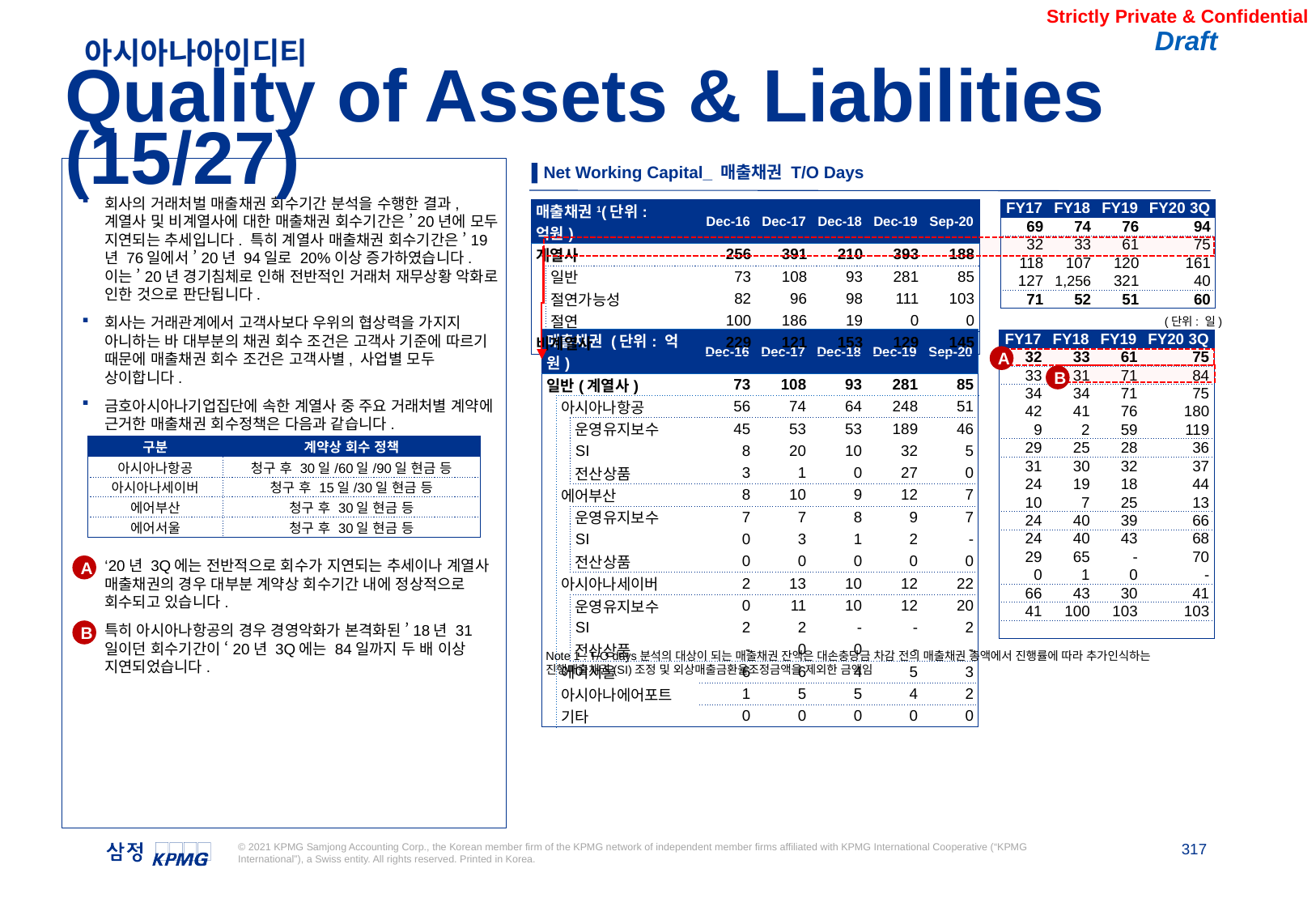

아시아나아이디티
Quality of Assets & Liabilities (15/27)
▌Net Working Capital_ 매출채권 T/O Days

회사의 거래처벌 매출채권 회수기간 분석을 수행한 결과, 계열사 및 비계열사에 대한 매출채권 회수기간은 ’20년에 모두 지연되는 추세입니다. 특히 계열사 매출채권 회수기간은 ’19년 76일에서 ’20년 94일로 20%이상 증가하였습니다. 이는 ’20년 경기침체로 인해 전반적인 거래처 재무상황 악화로 인한 것으로 판단됩니다.
회사는 거래관계에서 고객사보다 우위의 협상력을 가지지 아니하는 바 대부분의 채권 회수 조건은 고객사 기준에 따르기 때문에 매출채권 회수 조건은 고객사별, 사업별 모두 상이합니다.
금호아시아나기업집단에 속한 계열사 중 주요 거래처별 계약에 근거한 매출채권 회수정책은 다음과 같습니다.

‘20년 3Q에는 전반적으로 회수가 지연되는 추세이나 계열사 매출채권의 경우 대부분 계약상 회수기간 내에 정상적으로 회수되고 있습니다.
특히 아시아나항공의 경우 경영악화가 본격화된 ’18년 31일이던 회수기간이 ‘20년 3Q에는 84일까지 두 배 이상 지연되었습니다.

| 매출채권1(단위: 억원) |  |  |  | Dec-16 | Dec-17 | Dec-18 | Dec-19 | Sep-20 |
| --- | --- | --- | --- | --- | --- | --- | --- | --- |
| 계열사 |  |  |  | 256 | 391 | 210 | 393 | 188 |
|  | 일반 |  |  | 73 | 108 | 93 | 281 | 85 |
|  | 절연가능성 |  |  | 82 | 96 | 98 | 111 | 103 |
|  | 절연 |  |  | 100 | 186 | 19 | 0 | 0 |
| 비계열사 |  |  |  | 229 | 121 | 153 | 129 | 145 |
| FY17 | FY18 | FY19 | FY20 3Q |
| --- | --- | --- | --- |
| 69 | 74 | 76 | 94 |
| 32 | 33 | 61 | 75 |
| 118 | 107 | 120 | 161 |
| 127 | 1,256 | 321 | 40 |
| 71 | 52 | 51 | 60 |

(단위: 일)
| 매출채권 (단위: 억원) |  |  | Dec-16 | Dec-17 | Dec-18 | Dec-19 | Sep-20 |
| --- | --- | --- | --- | --- | --- | --- | --- |
| 일반(계열사) |  |  | 73 | 108 | 93 | 281 | 85 |
|  | 아시아나항공 |  | 56 | 74 | 64 | 248 | 51 |
|  |  | 운영유지보수 | 45 | 53 | 53 | 189 | 46 |
|  |  | SI | 8 | 20 | 10 | 32 | 5 |
|  |  | 전산상품 | 3 | 1 | 0 | 27 | 0 |
|  | 에어부산 |  | 8 | 10 | 9 | 12 | 7 |
|  |  | 운영유지보수 | 7 | 7 | 8 | 9 | 7 |
|  |  | SI | 0 | 3 | 1 | 2 | - |
|  |  | 전산상품 | 0 | 0 | 0 | 0 | 0 |
|  | 아시아나세이버 |  | 2 | 13 | 10 | 12 | 22 |
|  |  | 운영유지보수 | 0 | 11 | 10 | 12 | 20 |
|  |  | SI | 2 | 2 | - | - | 2 |
|  |  | 전산상품 | - | 0 | 0 | - | - |
|  | 에어서울 |  | 6 | 6 | 4 | 5 | 3 |
|  | 아시아나에어포트 |  | 1 | 5 | 5 | 4 | 2 |
|  | 기타 |  | 0 | 0 | 0 | 0 | 0 |
| FY17 | FY18 | FY19 | FY20 3Q |
| --- | --- | --- | --- |
| 32 | 33 | 61 | 75 |
| 33 | 31 | 71 | 84 |
| 34 | 34 | 71 | 75 |
| 42 | 41 | 76 | 180 |
| 9 | 2 | 59 | 119 |
| 29 | 25 | 28 | 36 |
| 31 | 30 | 32 | 37 |
| 24 | 19 | 18 | 44 |
| 10 | 7 | 25 | 13 |
| 24 | 40 | 39 | 66 |
| 24 | 40 | 43 | 68 |
| 29 | 65 | - | 70 |
| 0 | 1 | 0 | - |
| 66 | 43 | 30 | 41 |
| 41 | 100 | 103 | 103 |
|  |  |  |  |
A

B
| 구분 | 계약상 회수 정책 |
| --- | --- |
| 아시아나항공 | 청구 후 30일/60일/90일 현금 등 |
| 아시아나세이버 | 청구 후 15일/30일 현금 등 |
| 에어부산 | 청구 후 30일 현금 등 |
| 에어서울 | 청구 후 30일 현금 등 |
A
B
Note 1 : T/O days분석의 대상이 되는 매출채권 잔액은 대손충당금 차감 전의 매출채권 총액에서 진행률에 따라 추가인식하는 진행매출채권(SI)조정 및 외상매출금환율조정금액을 제외한 금액임